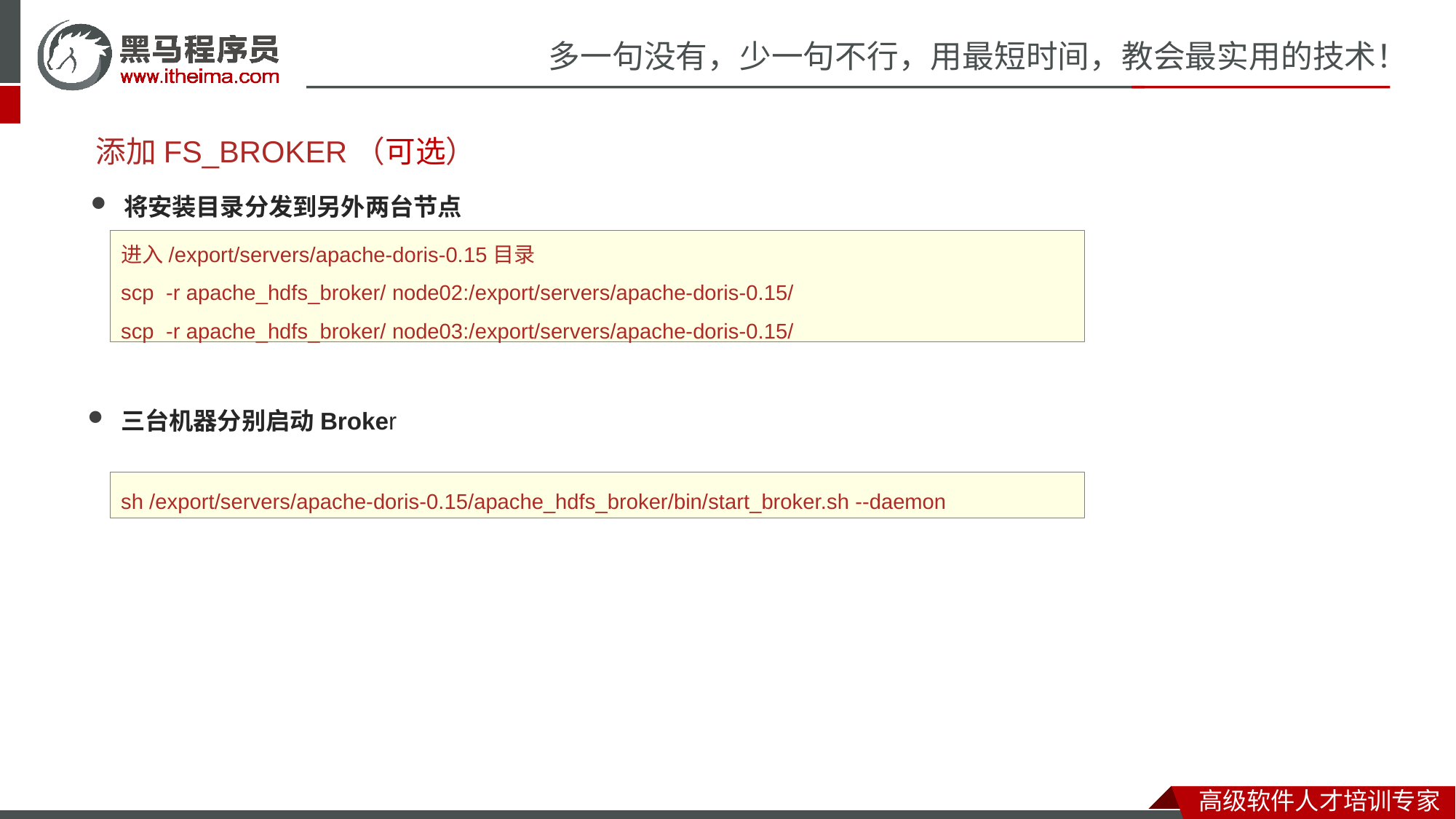

# 添加FS_BROKER（可选）
将安装目录分发到另外两台节点

进入/export/servers/apache-doris-0.15目录
scp  -r apache_hdfs_broker/ node02:/export/servers/apache-doris-0.15/
scp  -r apache_hdfs_broker/ node03:/export/servers/apache-doris-0.15/
三台机器分别启动Broker

sh /export/servers/apache-doris-0.15/apache_hdfs_broker/bin/start_broker.sh --daemon